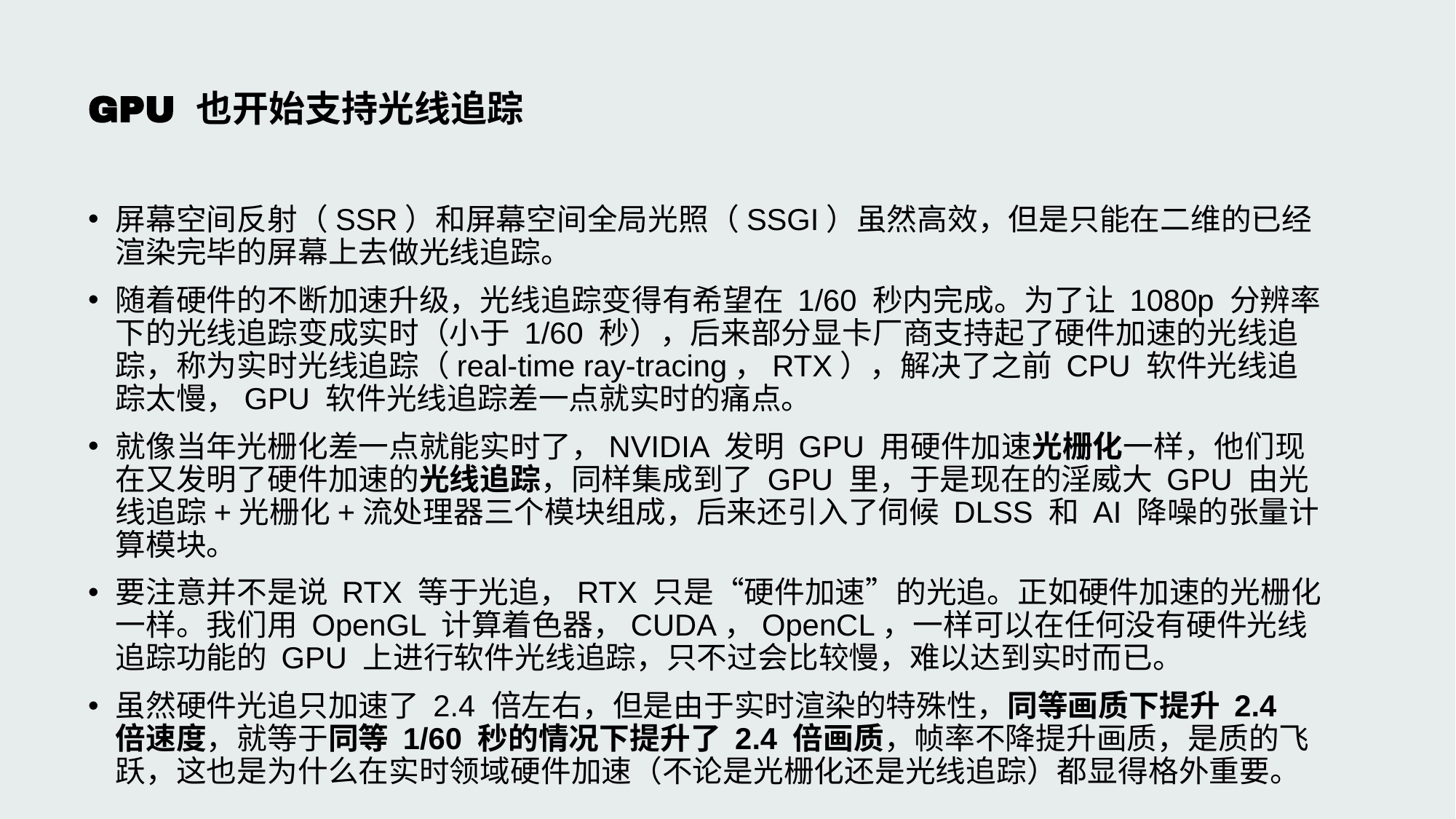

# GPU 也开始支持光线追踪
屏幕空间反射（SSR）和屏幕空间全局光照（SSGI）虽然高效，但是只能在二维的已经渲染完毕的屏幕上去做光线追踪。
随着硬件的不断加速升级，光线追踪变得有希望在 1/60 秒内完成。为了让 1080p 分辨率下的光线追踪变成实时（小于 1/60 秒），后来部分显卡厂商支持起了硬件加速的光线追踪，称为实时光线追踪（real-time ray-tracing，RTX），解决了之前 CPU 软件光线追踪太慢，GPU 软件光线追踪差一点就实时的痛点。
就像当年光栅化差一点就能实时了，NVIDIA 发明 GPU 用硬件加速光栅化一样，他们现在又发明了硬件加速的光线追踪，同样集成到了 GPU 里，于是现在的淫威大 GPU 由光线追踪+光栅化+流处理器三个模块组成，后来还引入了伺候 DLSS 和 AI 降噪的张量计算模块。
要注意并不是说 RTX 等于光追，RTX 只是“硬件加速”的光追。正如硬件加速的光栅化一样。我们用 OpenGL 计算着色器，CUDA，OpenCL，一样可以在任何没有硬件光线追踪功能的 GPU 上进行软件光线追踪，只不过会比较慢，难以达到实时而已。
虽然硬件光追只加速了 2.4 倍左右，但是由于实时渲染的特殊性，同等画质下提升 2.4 倍速度，就等于同等 1/60 秒的情况下提升了 2.4 倍画质，帧率不降提升画质，是质的飞跃，这也是为什么在实时领域硬件加速（不论是光栅化还是光线追踪）都显得格外重要。